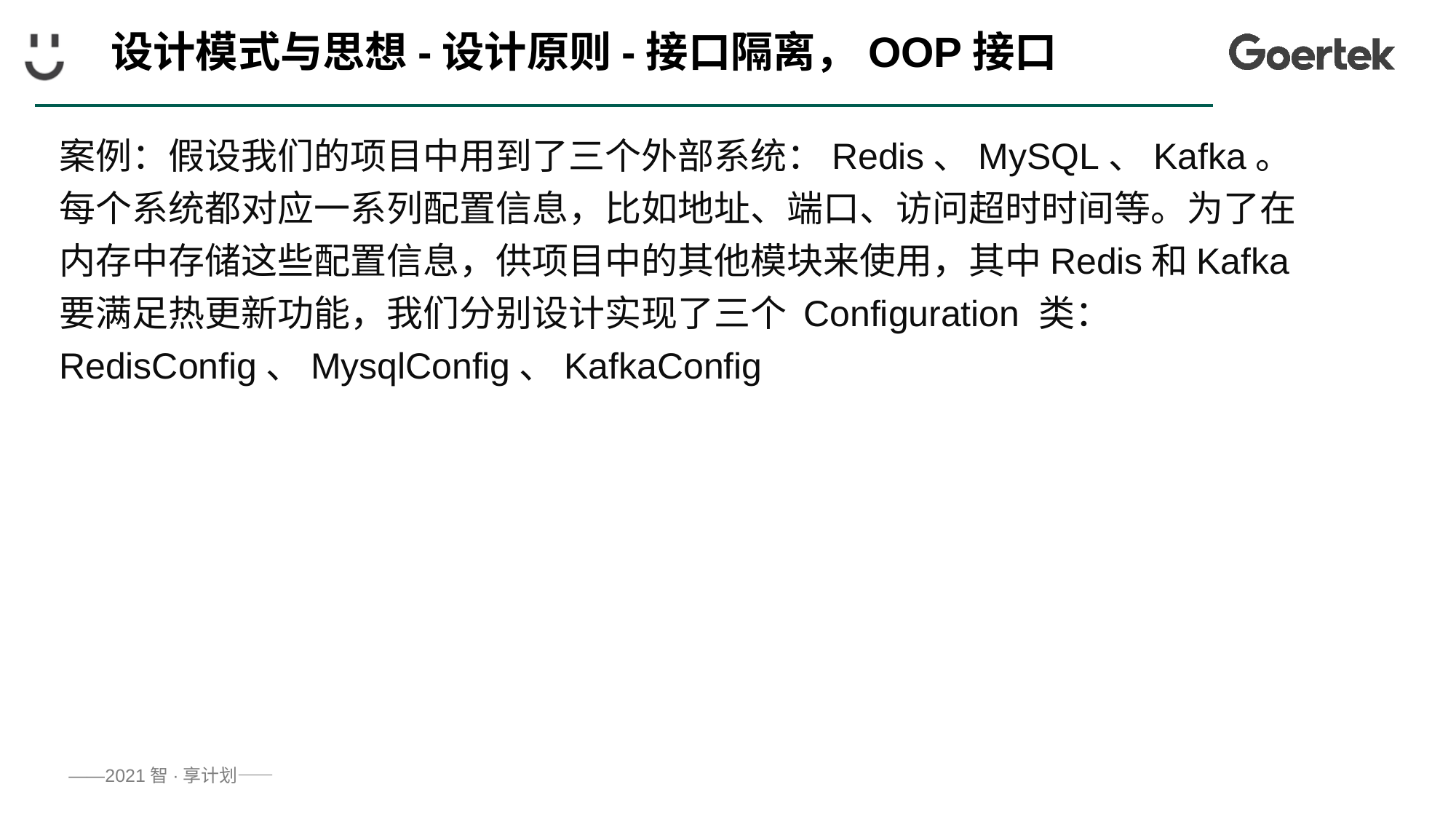

# 设计模式与思想-设计原则-接口隔离，OOP接口
案例：假设我们的项目中用到了三个外部系统：Redis、MySQL、Kafka。每个系统都对应一系列配置信息，比如地址、端口、访问超时时间等。为了在内存中存储这些配置信息，供项目中的其他模块来使用，其中Redis和Kafka要满足热更新功能，我们分别设计实现了三个 Configuration 类：RedisConfig、MysqlConfig、KafkaConfig
31